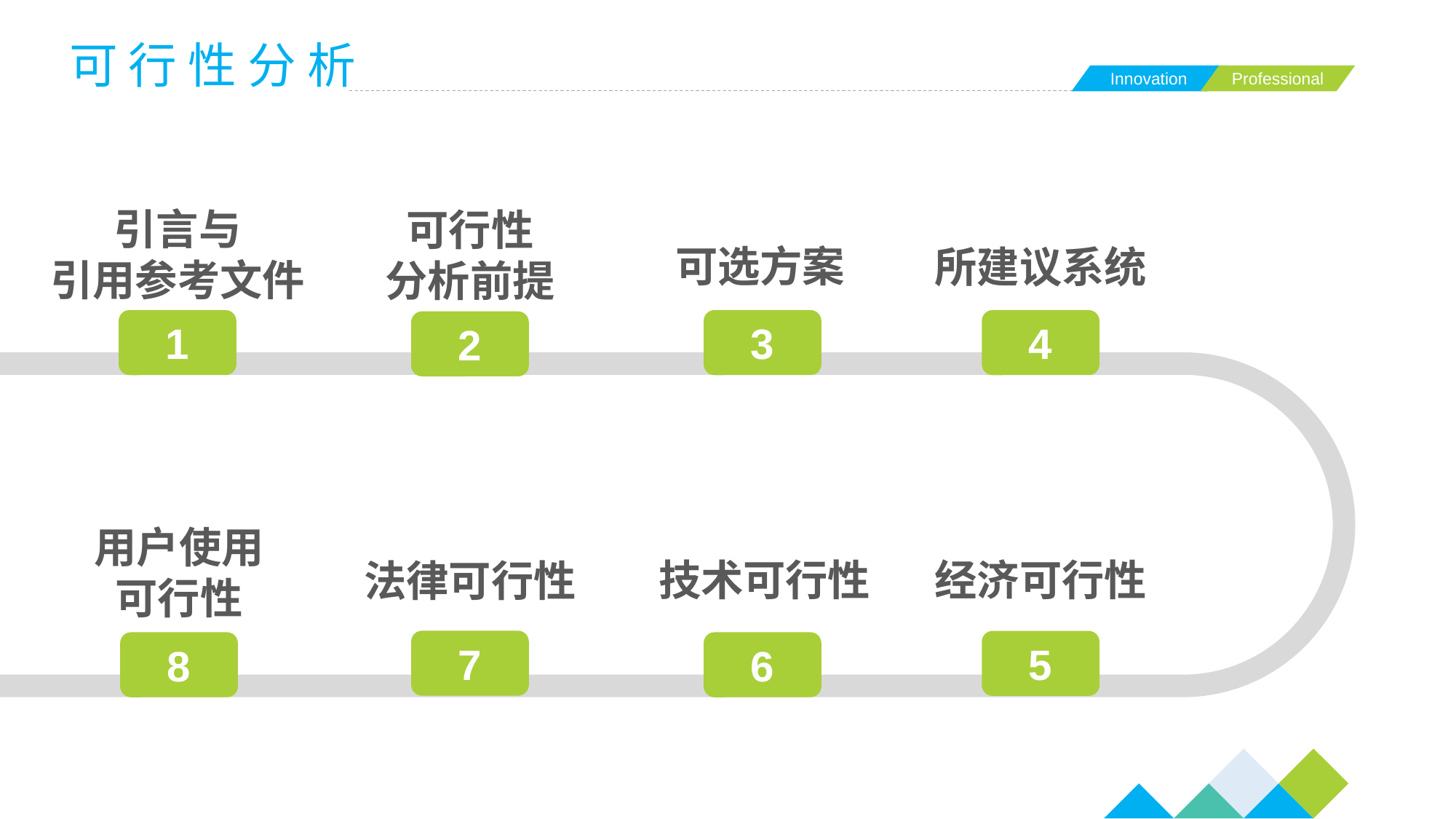

可 行 性 分 析
引言与
引用参考文件
可行性
分析前提
可选方案
所建议系统
1
3
4
2

用户使用
可行性
技术可行性
经济可行性
法律可行性
7
5
8
6